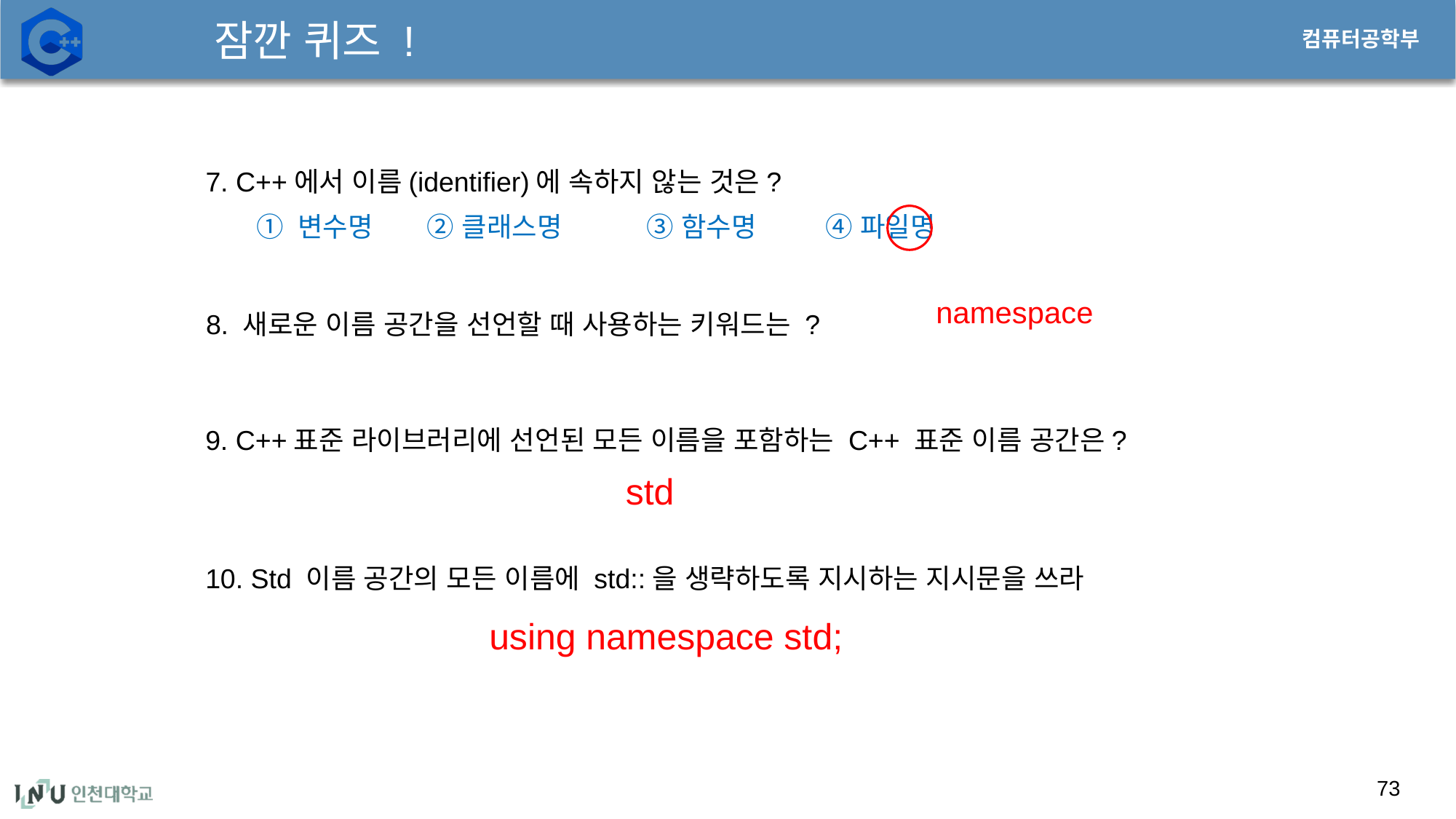

# 잠깐 퀴즈 !
7. C++에서 이름(identifier)에 속하지 않는 것은?
① 변수명       ② 클래스명           ③ 함수명         ④ 파일명

8. 새로운 이름 공간을 선언할 때 사용하는 키워드는 ?
namespace
9. C++표준 라이브러리에 선언된 모든 이름을 포함하는 C++ 표준 이름 공간은?
std
10. Std 이름 공간의 모든 이름에 std::을 생략하도록 지시하는 지시문을 쓰라
using namespace std;